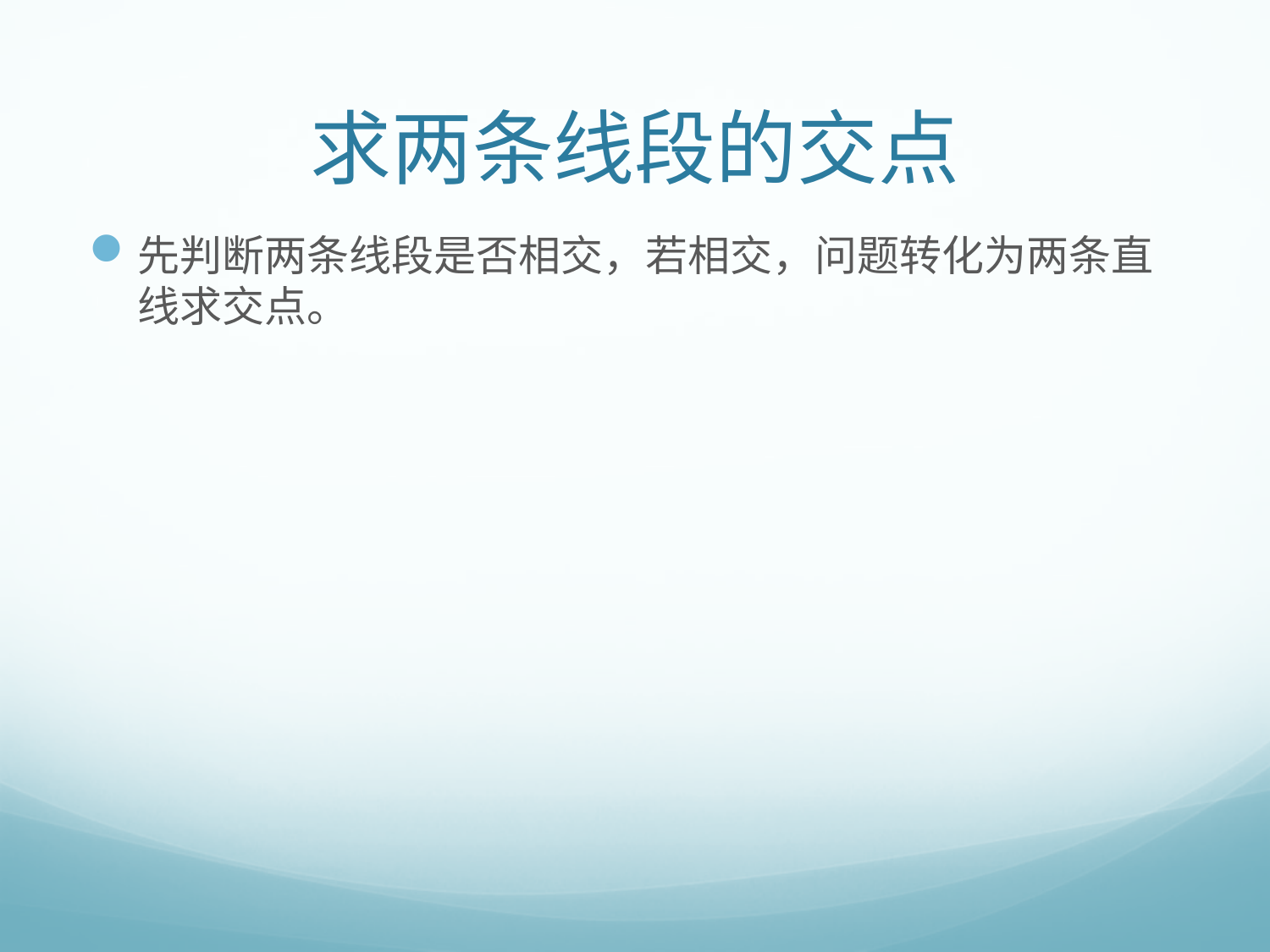

# 求两条线段的交点
先判断两条线段是否相交，若相交，问题转化为两条直线求交点。